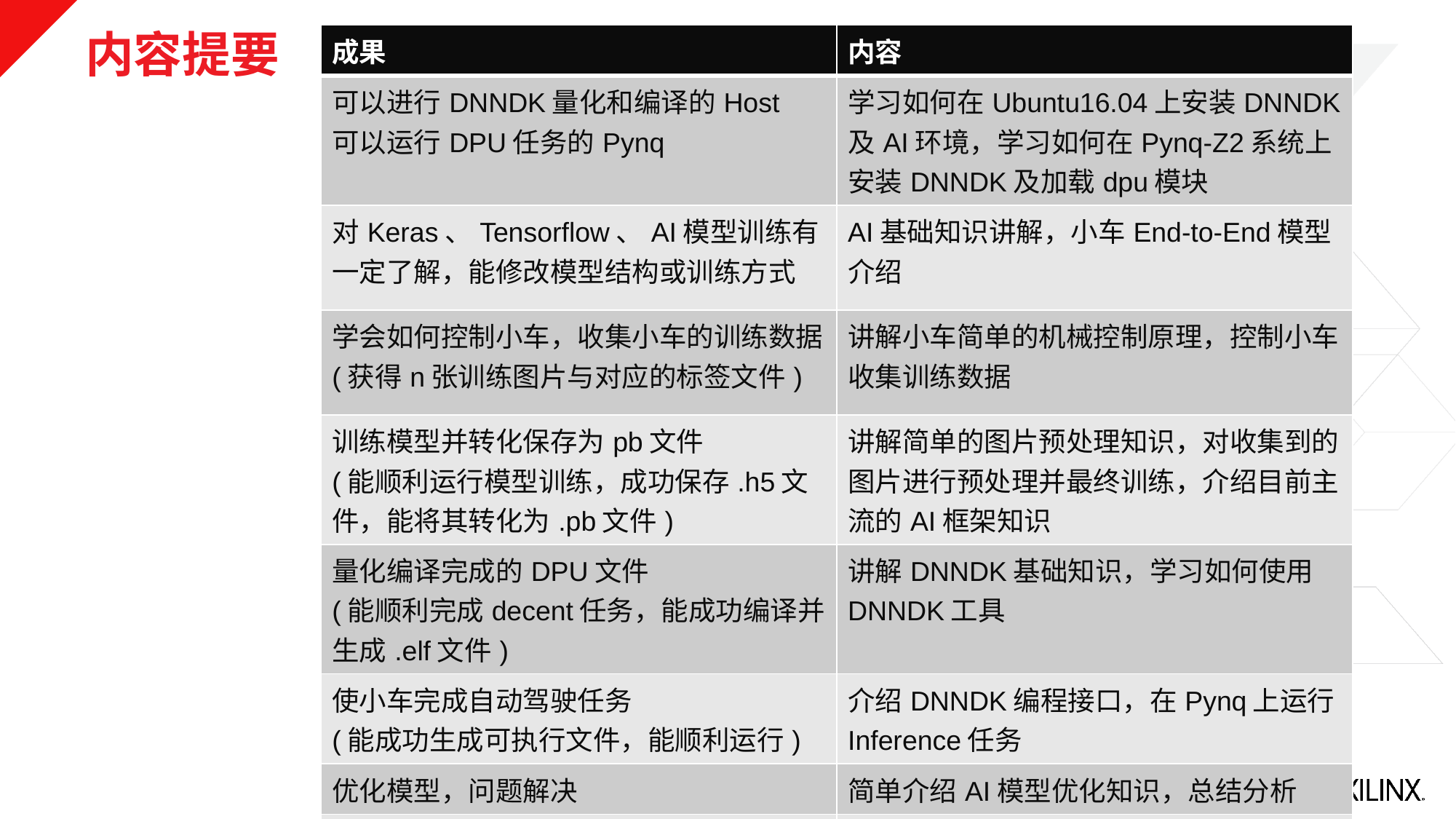

# 内容提要
| 成果 | 内容 |
| --- | --- |
| 可以进行DNNDK量化和编译的Host 可以运行DPU任务的Pynq | 学习如何在Ubuntu16.04上安装DNNDK及AI环境，学习如何在Pynq-Z2系统上安装DNNDK及加载dpu模块 |
| 对Keras、Tensorflow、AI模型训练有一定了解，能修改模型结构或训练方式 | AI基础知识讲解，小车End-to-End模型介绍 |
| 学会如何控制小车，收集小车的训练数据 (获得n张训练图片与对应的标签文件) | 讲解小车简单的机械控制原理，控制小车收集训练数据 |
| 训练模型并转化保存为pb文件 (能顺利运行模型训练，成功保存.h5文件，能将其转化为.pb文件) | 讲解简单的图片预处理知识，对收集到的图片进行预处理并最终训练，介绍目前主流的AI框架知识 |
| 量化编译完成的DPU文件 (能顺利完成decent任务，能成功编译并生成.elf文件) | 讲解DNNDK基础知识，学习如何使用DNNDK工具 |
| 使小车完成自动驾驶任务 (能成功生成可执行文件，能顺利运行) | 介绍DNNDK编程接口，在Pynq上运行Inference任务 |
| 优化模型，问题解决 | 简单介绍AI模型优化知识，总结分析 |
| 手写数字识别任务完成 (能根据教程完成手写数字识别任务) | 尝试在Pynq上复现经典的手写数字识别案例 |